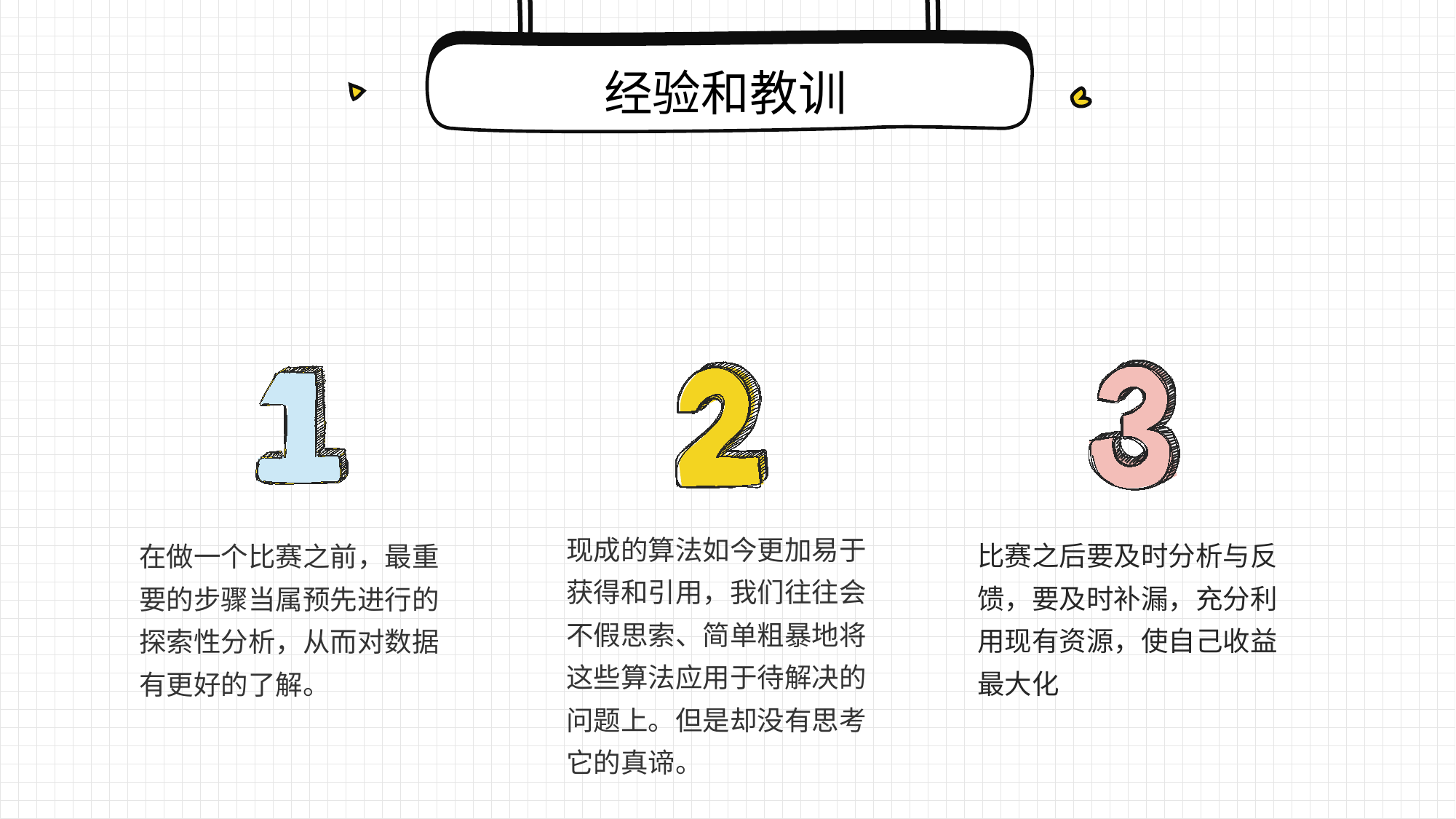

经验和教训

现成的算法如今更加易于获得和引用，我们往往会不假思索、简单粗暴地将这些算法应用于待解决的问题上。但是却没有思考它的真谛。
比赛之后要及时分析与反馈，要及时补漏，充分利用现有资源，使自己收益最大化
在做一个比赛之前，最重要的步骤当属预先进行的探索性分析，从而对数据有更好的了解。